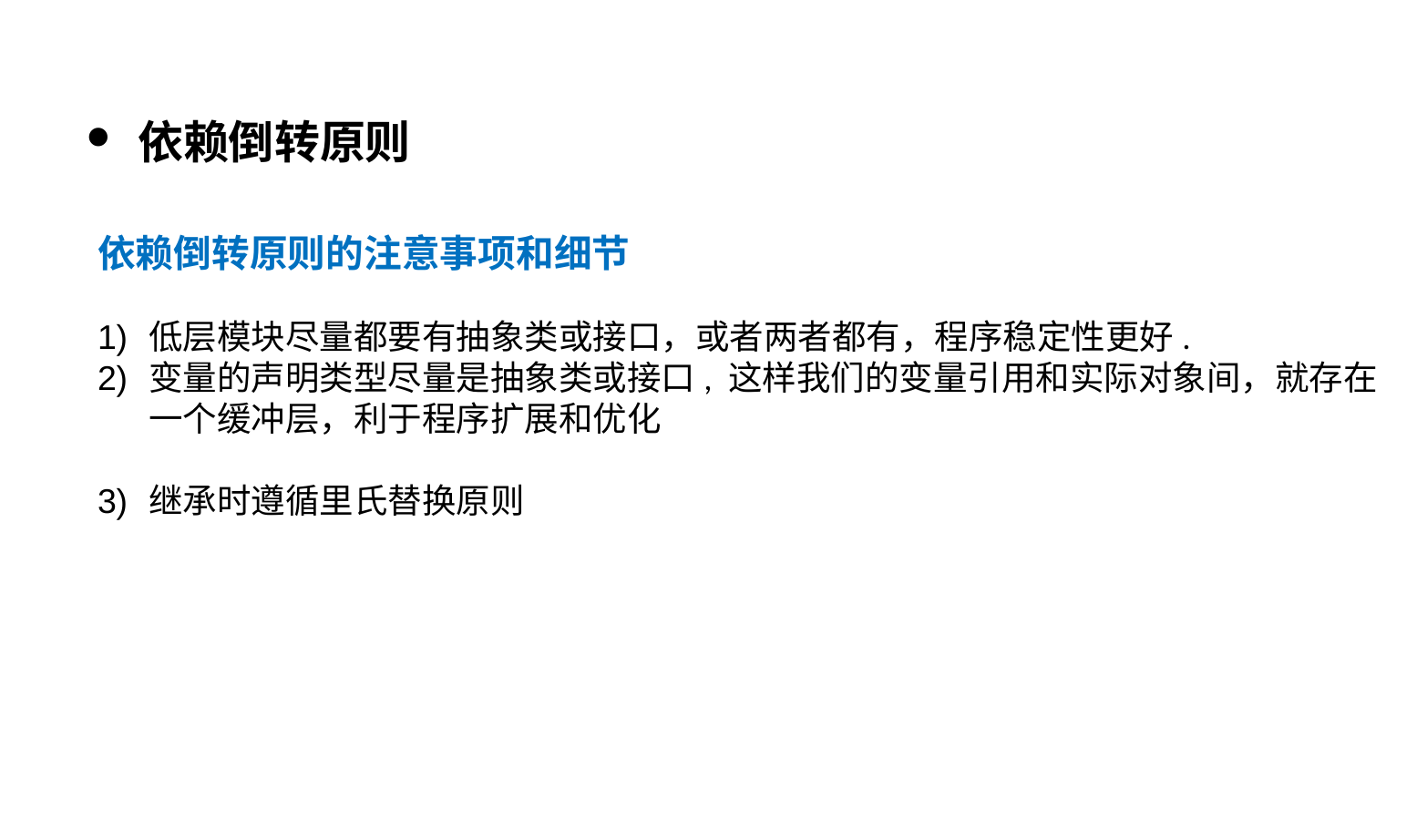

依赖倒转原则

依赖倒转原则的注意事项和细节

低层模块尽量都要有抽象类或接口，或者两者都有，程序稳定性更好.
变量的声明类型尽量是抽象类或接口, 这样我们的变量引用和实际对象间，就存在一个缓冲层，利于程序扩展和优化

继承时遵循里氏替换原则